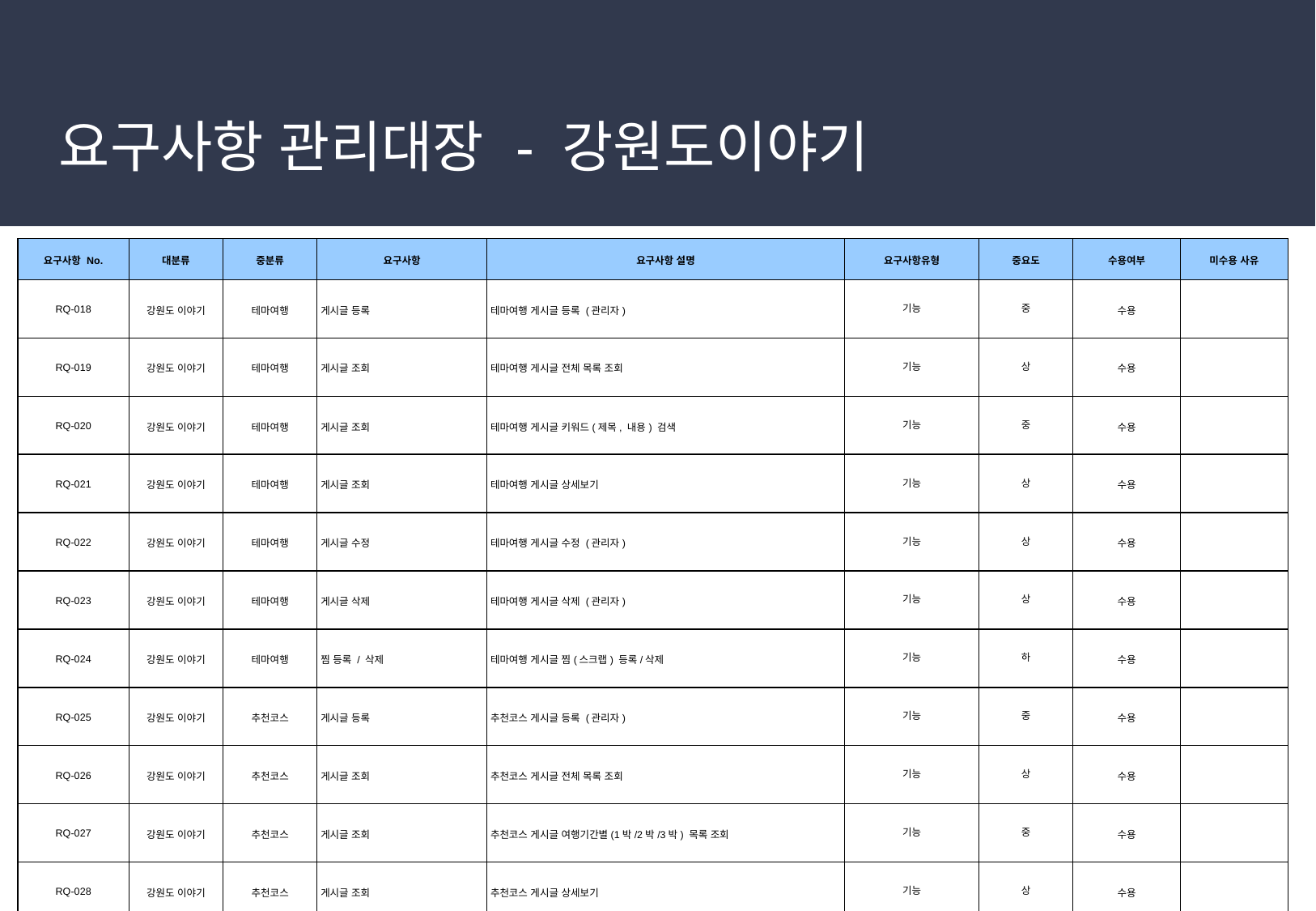

# 요구사항 관리대장 - 강원도이야기
| 요구사항 No. | 대분류 | 중분류 | 요구사항 | 요구사항 설명 | 요구사항유형 | 중요도 | 수용여부 | 미수용 사유 |
| --- | --- | --- | --- | --- | --- | --- | --- | --- |
| RQ-018 | 강원도 이야기 | 테마여행 | 게시글 등록 | 테마여행 게시글 등록 (관리자) | 기능 | 중 | 수용 |  |
| RQ-019 | 강원도 이야기 | 테마여행 | 게시글 조회 | 테마여행 게시글 전체 목록 조회 | 기능 | 상 | 수용 |  |
| RQ-020 | 강원도 이야기 | 테마여행 | 게시글 조회 | 테마여행 게시글 키워드(제목, 내용) 검색 | 기능 | 중 | 수용 |  |
| RQ-021 | 강원도 이야기 | 테마여행 | 게시글 조회 | 테마여행 게시글 상세보기 | 기능 | 상 | 수용 |  |
| RQ-022 | 강원도 이야기 | 테마여행 | 게시글 수정 | 테마여행 게시글 수정 (관리자) | 기능 | 상 | 수용 |  |
| RQ-023 | 강원도 이야기 | 테마여행 | 게시글 삭제 | 테마여행 게시글 삭제 (관리자) | 기능 | 상 | 수용 |  |
| RQ-024 | 강원도 이야기 | 테마여행 | 찜 등록 / 삭제 | 테마여행 게시글 찜(스크랩) 등록/삭제 | 기능 | 하 | 수용 |  |
| RQ-025 | 강원도 이야기 | 추천코스 | 게시글 등록 | 추천코스 게시글 등록 (관리자) | 기능 | 중 | 수용 |  |
| RQ-026 | 강원도 이야기 | 추천코스 | 게시글 조회 | 추천코스 게시글 전체 목록 조회 | 기능 | 상 | 수용 |  |
| RQ-027 | 강원도 이야기 | 추천코스 | 게시글 조회 | 추천코스 게시글 여행기간별(1박/2박/3박) 목록 조회 | 기능 | 중 | 수용 |  |
| RQ-028 | 강원도 이야기 | 추천코스 | 게시글 조회 | 추천코스 게시글 상세보기 | 기능 | 상 | 수용 |  |
| RQ-029 | 강원도 이야기 | 추천코스 | 게시글 수정 | 추천코스 게시글 수정 (관리자) | 기능 | 상 | 수용 |  |
| RQ-030 | 강원도 이야기 | 추천코스 | 게시글 삭제 | 추천코스 게시글 삭제 (관리자) | 기능 | 상 | 수용 |  |
| RQ-031 | 강원도 이야기 | 추천코스 | 찜 등록 / 삭제 | 추천코스 게시글 찜(스크랩) 등록/삭제 | 기능 | 하 | 수용 |  |